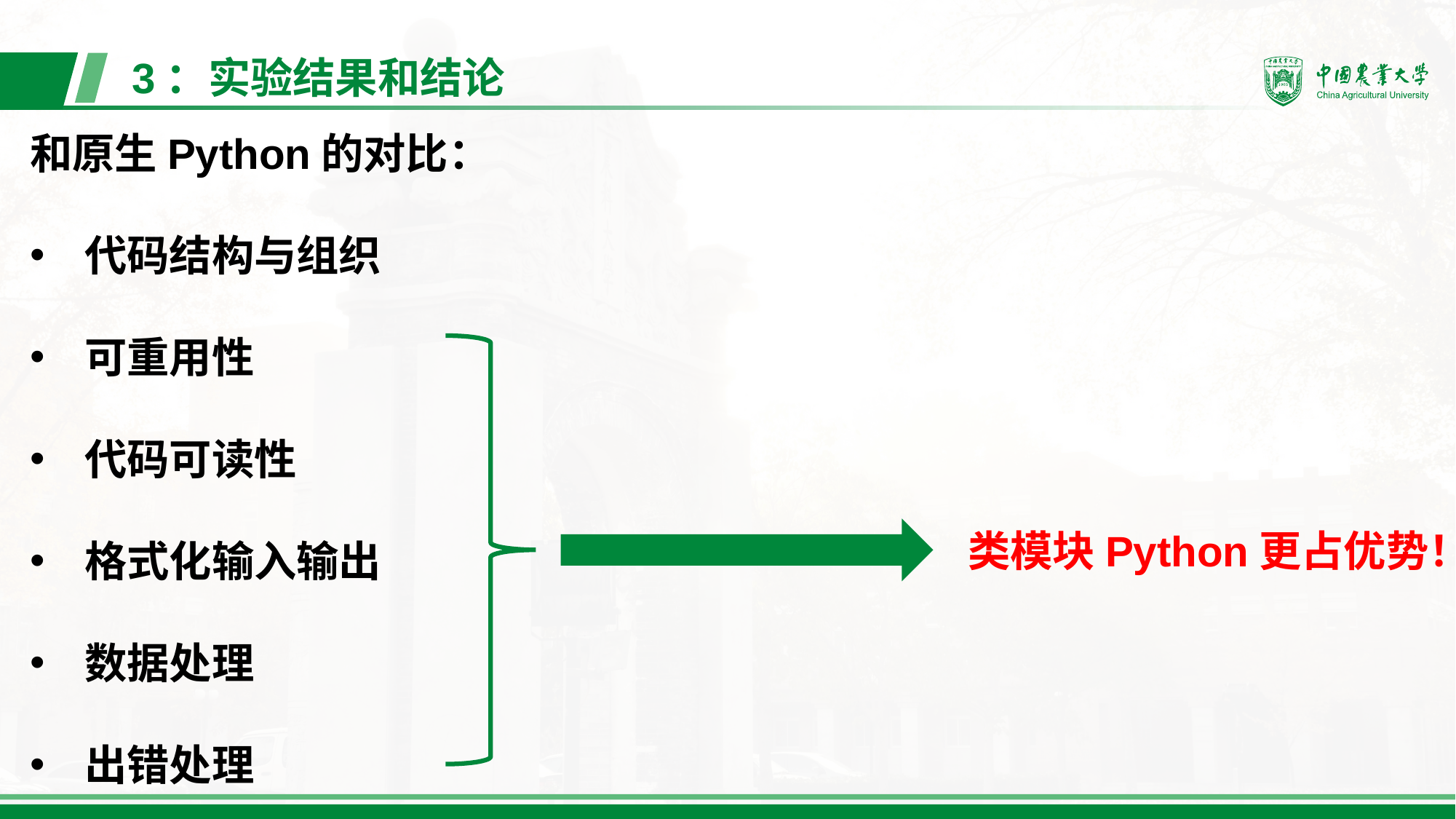

# 3：实验结果和结论
和原生Python的对比：

代码结构与组织

可重用性

代码可读性

格式化输入输出

数据处理

出错处理

类模块Python更占优势！